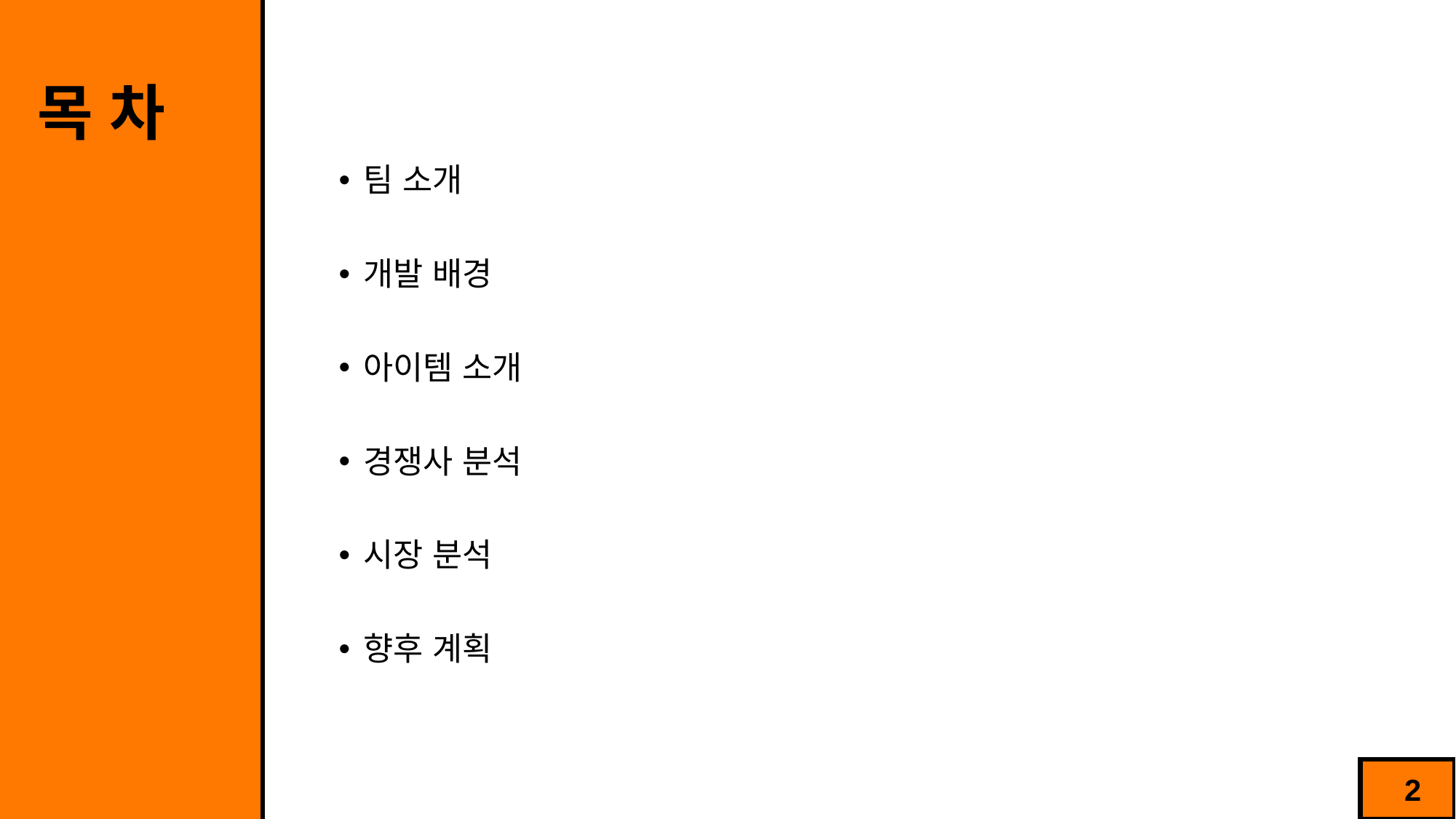

# 목 차
팀 소개

개발 배경

아이템 소개

경쟁사 분석

시장 분석

향후 계획

2